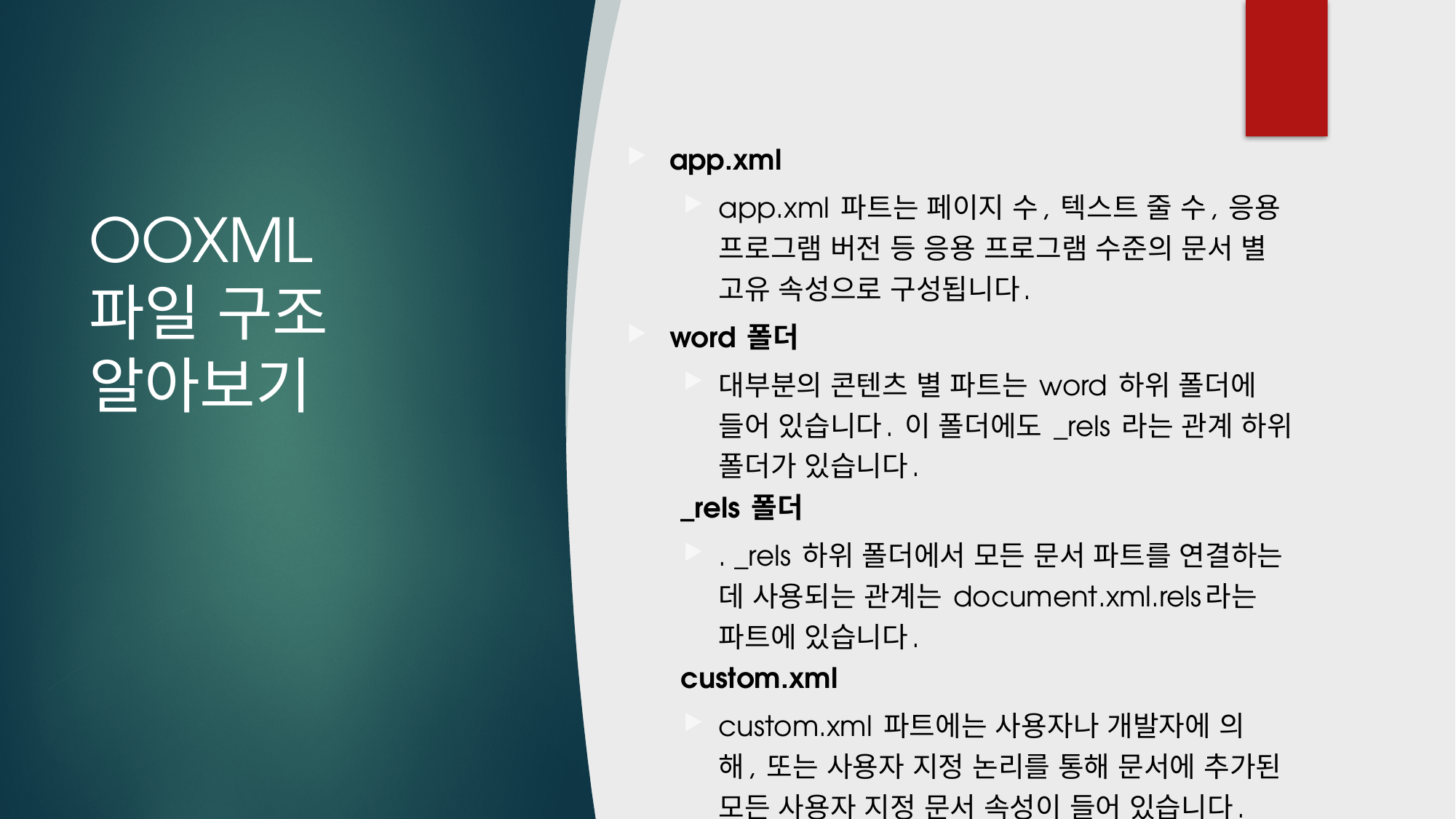

app.xml
app.xml 파트는 페이지 수, 텍스트 줄 수, 응용 프로그램 버전 등 응용 프로그램 수준의 문서 별 고유 속성으로 구성됩니다.
word 폴더
대부분의 콘텐츠 별 파트는 word 하위 폴더에 들어 있습니다. 이 폴더에도 _rels 라는 관계 하위 폴더가 있습니다.
	_rels 폴더
. _rels 하위 폴더에서 모든 문서 파트를 연결하는 데 사용되는 관계는 document.xml.rels라는 파트에 있습니다.
	custom.xml
custom.xml 파트에는 사용자나 개발자에 의해, 또는 사용자 지정 논리를 통해 문서에 추가된 모든 사용자 지정 문서 속성이 들어 있습니다.

# OOXML 파일 구조 알아보기